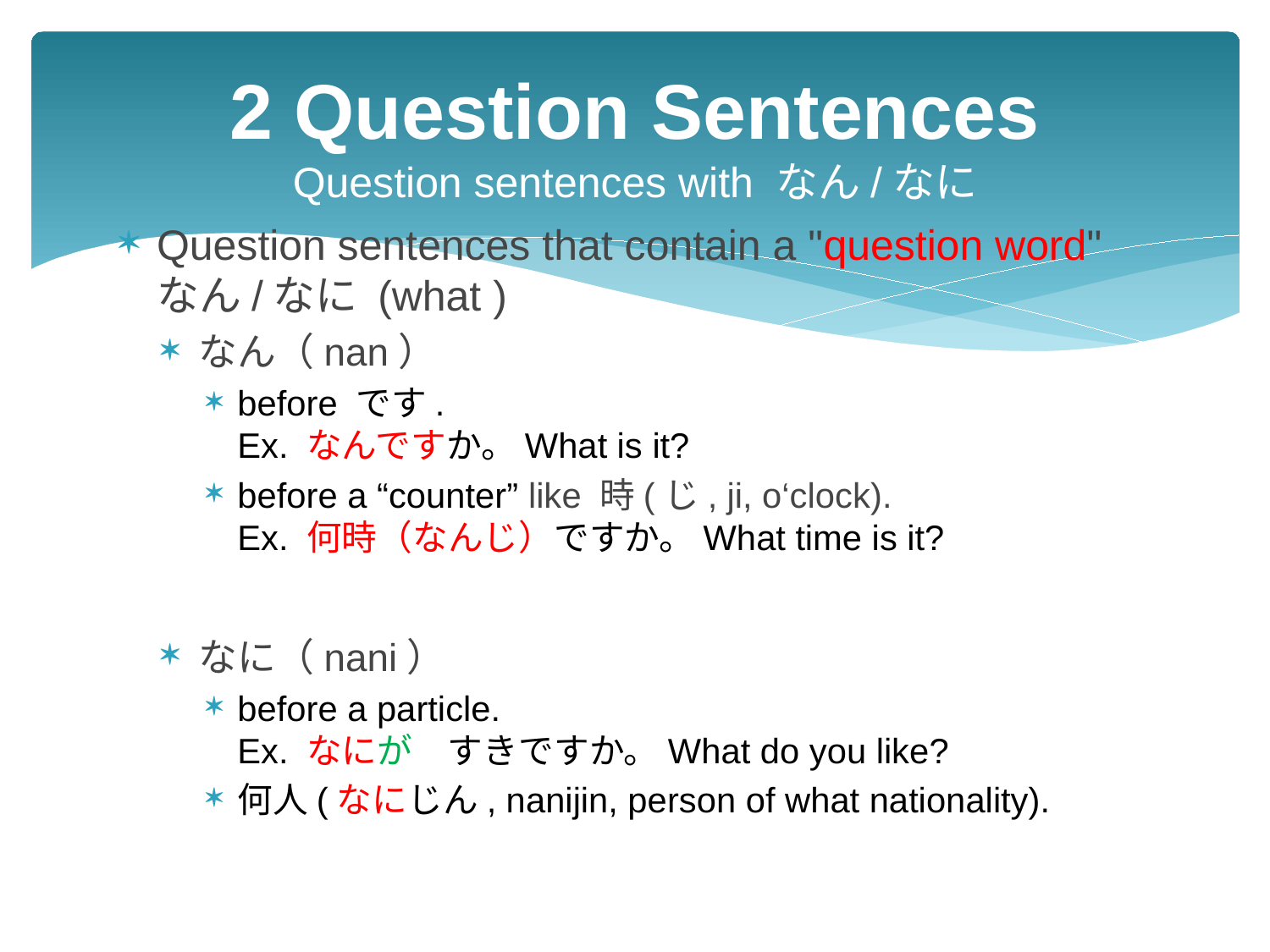

# 2 Question Sentences Question sentences with なん/なに
Question sentences that contain a "question word" なん/なに (what )
なん（nan）
before です.
Ex. なんですか。What is it?
before a “counter” like 時(じ, ji, o‘clock).
Ex. 何時（なんじ）ですか。What time is it?

なに（nani）
before a particle.
Ex. なにが　すきですか。What do you like?
何人(なにじん, nanijin, person of what nationality).